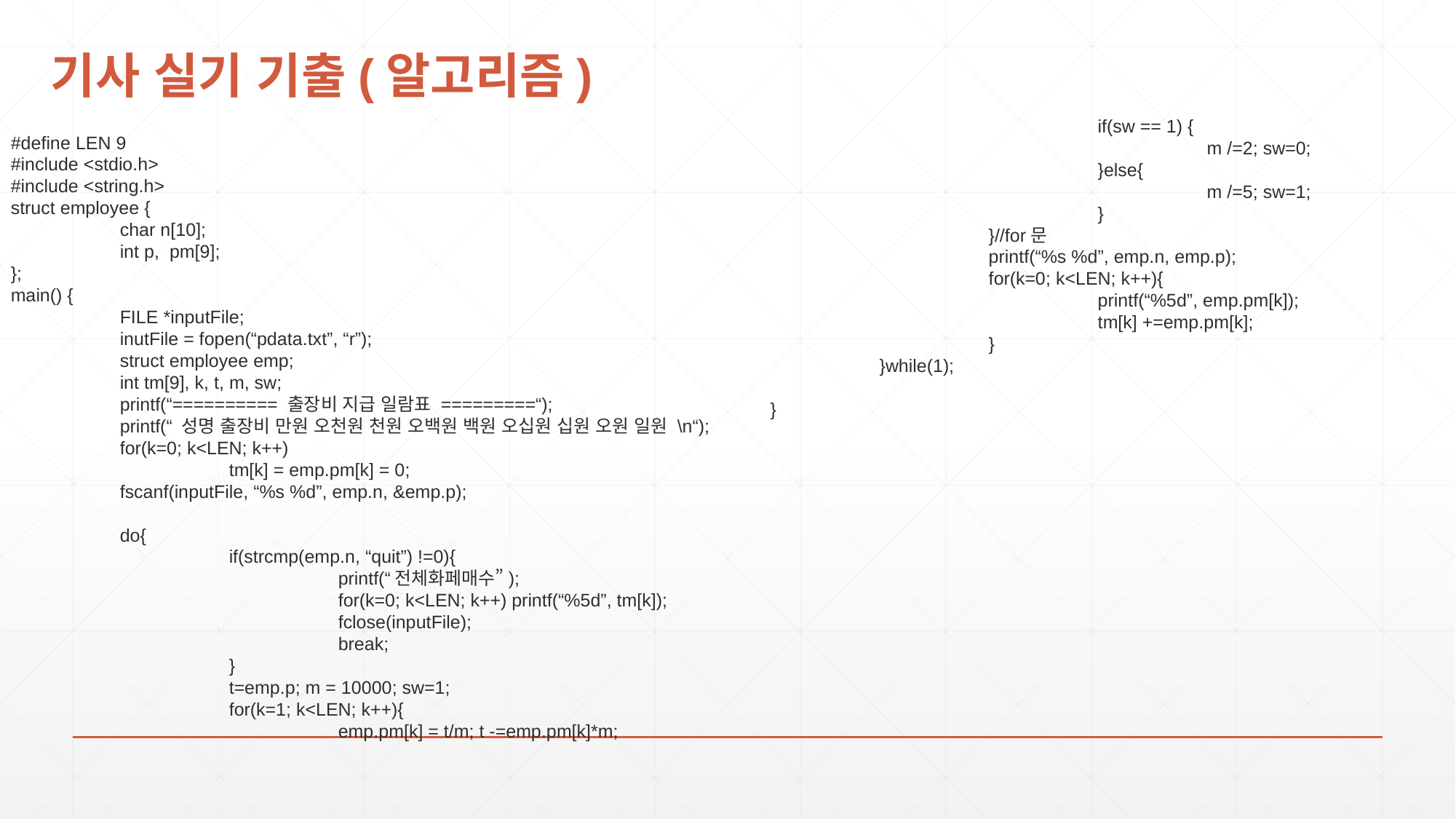

# 기사 실기 기출(알고리즘)
			if(sw == 1) {
				m /=2; sw=0;
			}else{
				m /=5; sw=1;
			}
		}//for문
		printf(“%s %d”, emp.n, emp.p);
		for(k=0; k<LEN; k++){
			printf(“%5d”, emp.pm[k]);
			tm[k] +=emp.pm[k];
		}
	}while(1);

}
#define LEN 9
#include <stdio.h>
#include <string.h>
struct employee {
	char n[10];
	int p,  pm[9];
};
main() {
	FILE *inputFile;
	inutFile = fopen(“pdata.txt”, “r”);
	struct employee emp;
	int tm[9], k, t, m, sw;
	printf(“========== 출장비 지급 일람표 =========“);
	printf(“ 성명 출장비 만원 오천원 천원 오백원 백원 오십원 십원 오원 일원 \n“);
  	for(k=0; k<LEN; k++)
		tm[k] = emp.pm[k] = 0;
	fscanf(inputFile, “%s %d”, emp.n, &emp.p);

	do{
		if(strcmp(emp.n, “quit”) !=0){
			printf(“전체화페매수”);
			for(k=0; k<LEN; k++) printf(“%5d”, tm[k]);
			fclose(inputFile);
			break;
		}
		t=emp.p; m = 10000; sw=1;
		for(k=1; k<LEN; k++){
			emp.pm[k] = t/m; t -=emp.pm[k]*m;